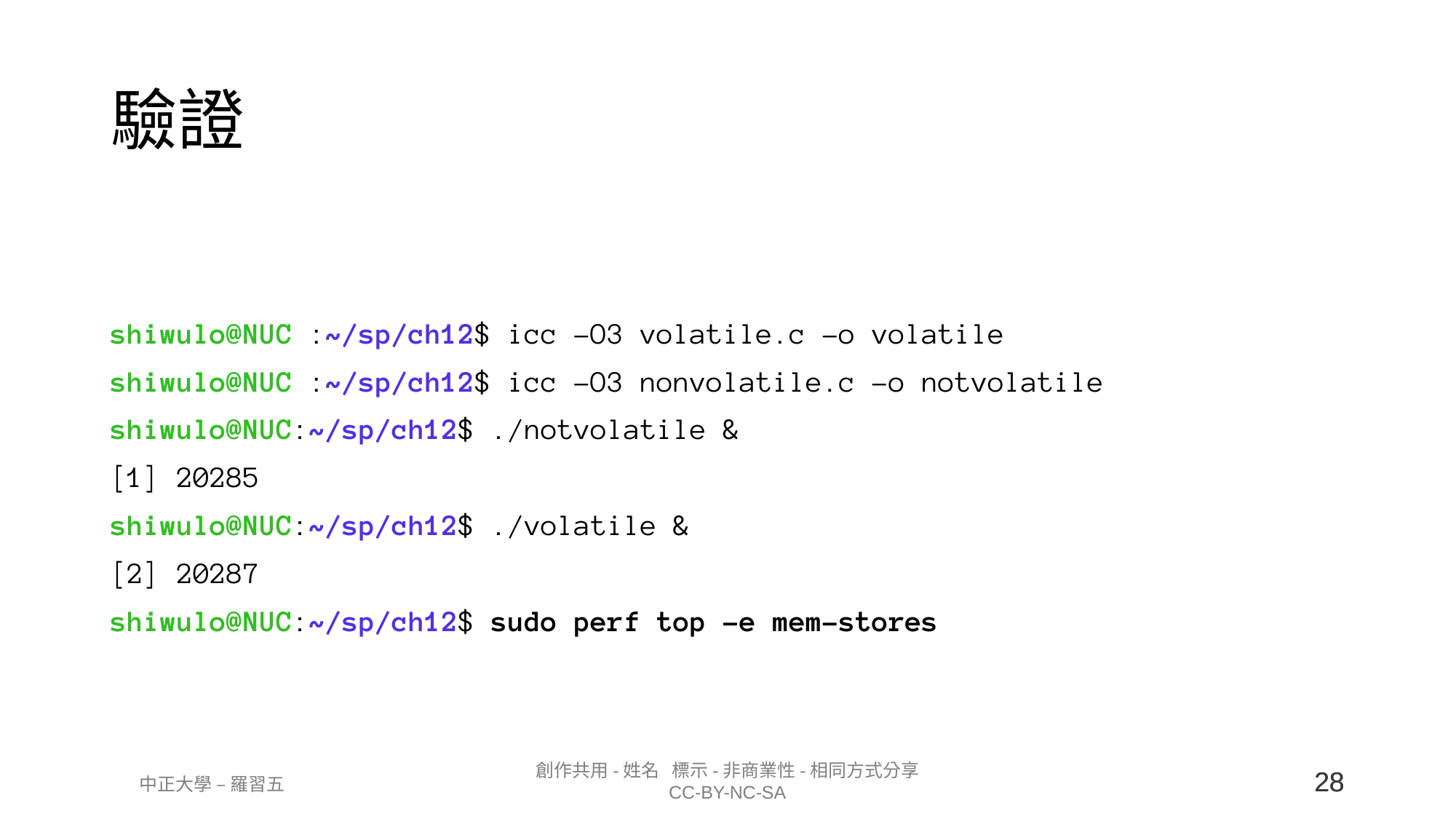

# 驗證
shiwulo@NUC :~/sp/ch12$ icc -O3 volatile.c -o volatile
shiwulo@NUC :~/sp/ch12$ icc -O3 nonvolatile.c -o notvolatile
shiwulo@NUC:~/sp/ch12$ ./notvolatile &
[1] 20285
shiwulo@NUC:~/sp/ch12$ ./volatile &
[2] 20287
shiwulo@NUC:~/sp/ch12$ sudo perf top -e mem-stores